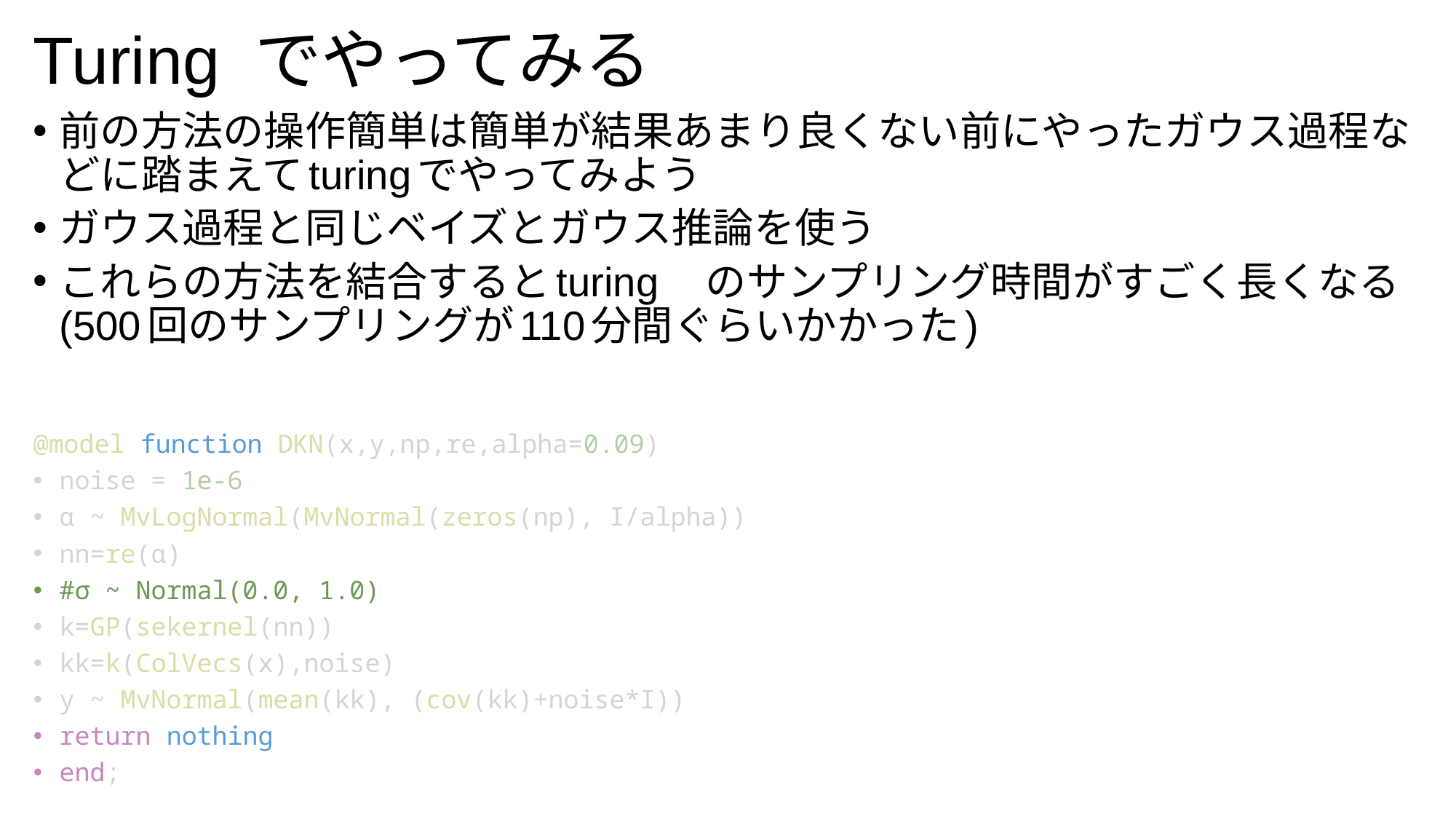

# Turing でやってみる
前の方法の操作簡単は簡単が結果あまり良くない前にやったガウス過程などに踏まえてturingでやってみよう
ガウス過程と同じベイズとガウス推論を使う
これらの方法を結合するとturing　のサンプリング時間がすごく長くなる(500回のサンプリングが110分間ぐらいかかった)

@model function DKN(x,y,np,re,alpha=0.09)
noise = 1e-6
α ~ MvLogNormal(MvNormal(zeros(np), I/alpha))
nn=re(α)
#σ ~ Normal(0.0, 1.0)
k=GP(sekernel(nn))
kk=k(ColVecs(x),noise)
y ~ MvNormal(mean(kk), (cov(kk)+noise*I))
return nothing
end;